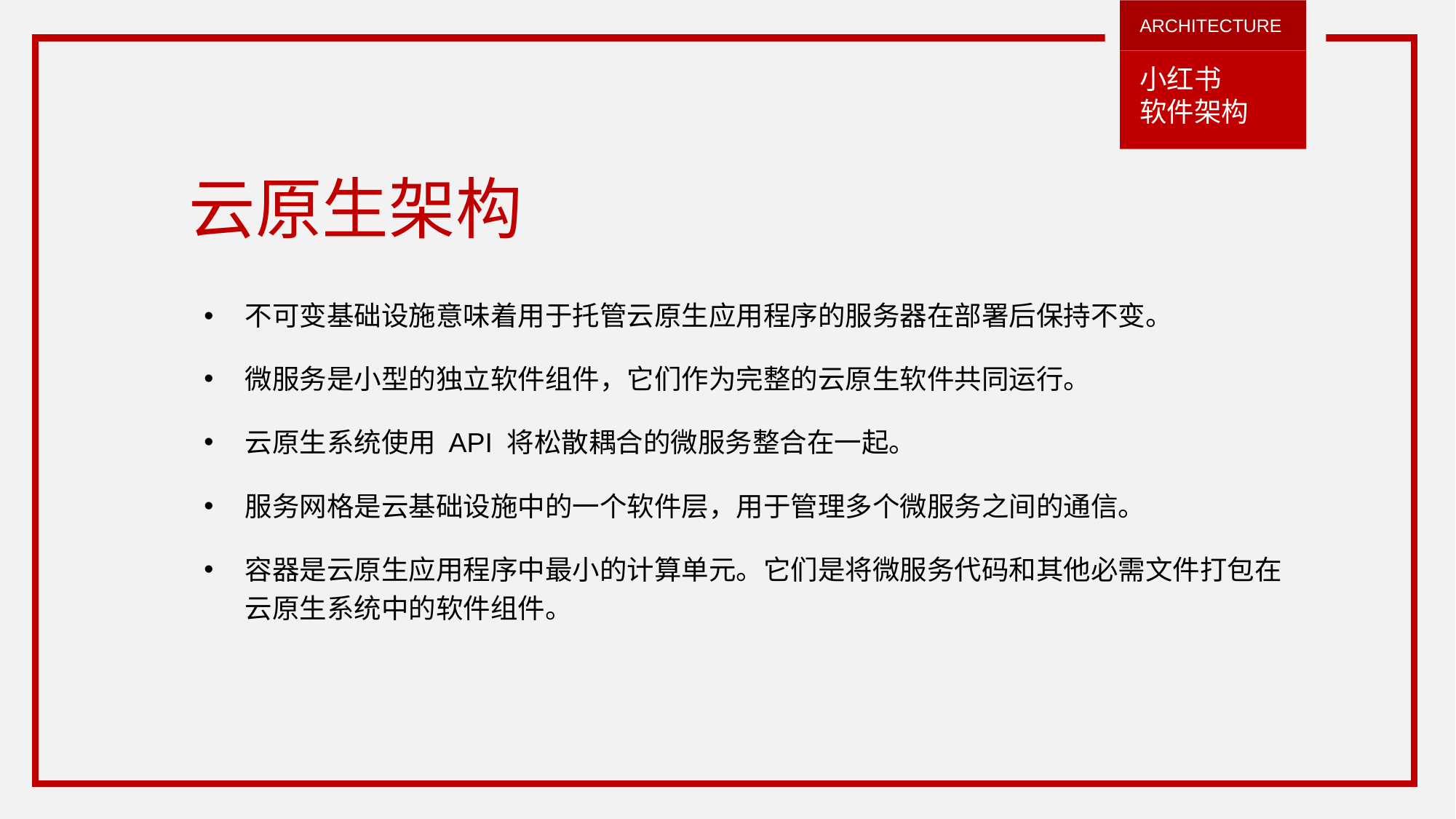

ARCHITECTURE
小红书
软件架构
云原生架构
不可变基础设施意味着用于托管云原生应用程序的服务器在部署后保持不变。
微服务是小型的独立软件组件，它们作为完整的云原生软件共同运行。
云原生系统使用 API 将松散耦合的微服务整合在一起。
服务网格是云基础设施中的一个软件层，用于管理多个微服务之间的通信。
容器是云原生应用程序中最小的计算单元。它们是将微服务代码和其他必需文件打包在云原生系统中的软件组件。